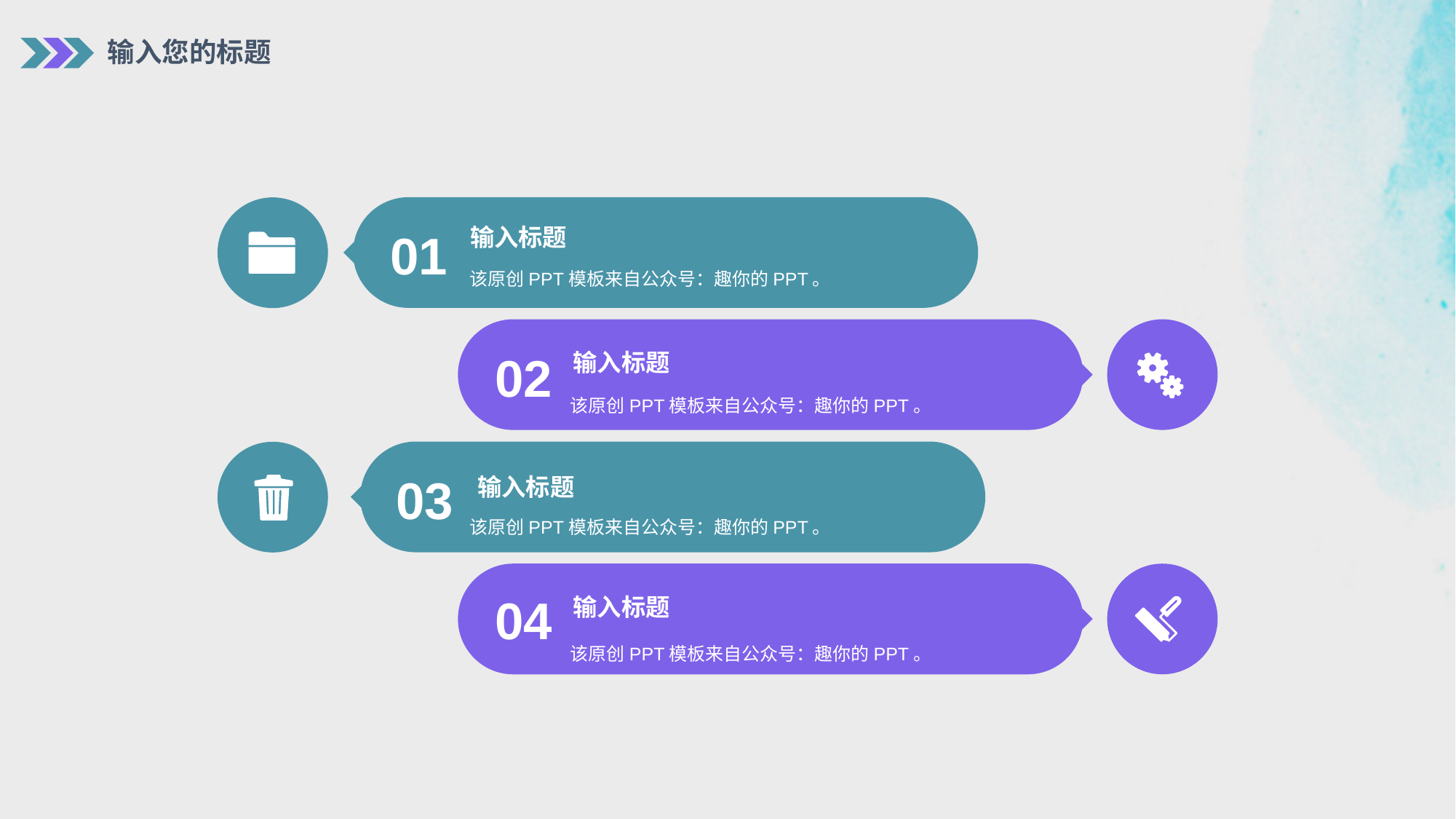

输入您的标题

输入标题
01

该原创PPT模板来自公众号：趣你的PPT。

输入标题

02
该原创PPT模板来自公众号：趣你的PPT。

输入标题

03
该原创PPT模板来自公众号：趣你的PPT。

输入标题
04

该原创PPT模板来自公众号：趣你的PPT。